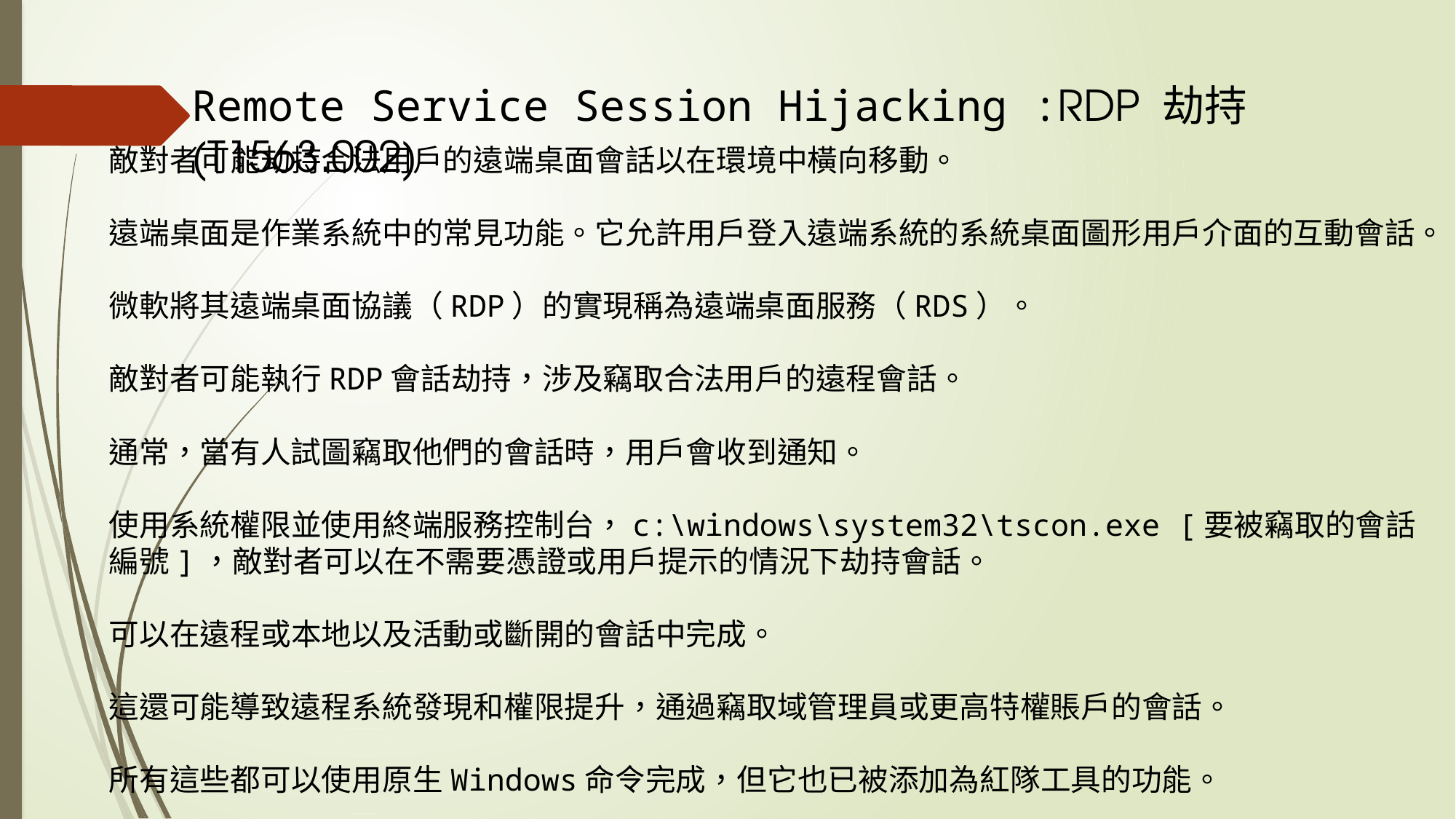

Remote Service Session Hijacking :RDP 劫持(T1563.002)
敵對者可能劫持合法用戶的遠端桌面會話以在環境中橫向移動。

遠端桌面是作業系統中的常見功能。它允許用戶登入遠端系統的系統桌面圖形用戶介面的互動會話。

微軟將其遠端桌面協議（RDP）的實現稱為遠端桌面服務（RDS）。

敵對者可能執行RDP會話劫持，涉及竊取合法用戶的遠程會話。

通常，當有人試圖竊取他們的會話時，用戶會收到通知。

使用系統權限並使用終端服務控制台，c:\windows\system32\tscon.exe [要被竊取的會話編號]，敵對者可以在不需要憑證或用戶提示的情況下劫持會話。

可以在遠程或本地以及活動或斷開的會話中完成。

這還可能導致遠程系統發現和權限提升，通過竊取域管理員或更高特權賬戶的會話。

所有這些都可以使用原生Windows命令完成，但它也已被添加為紅隊工具的功能。